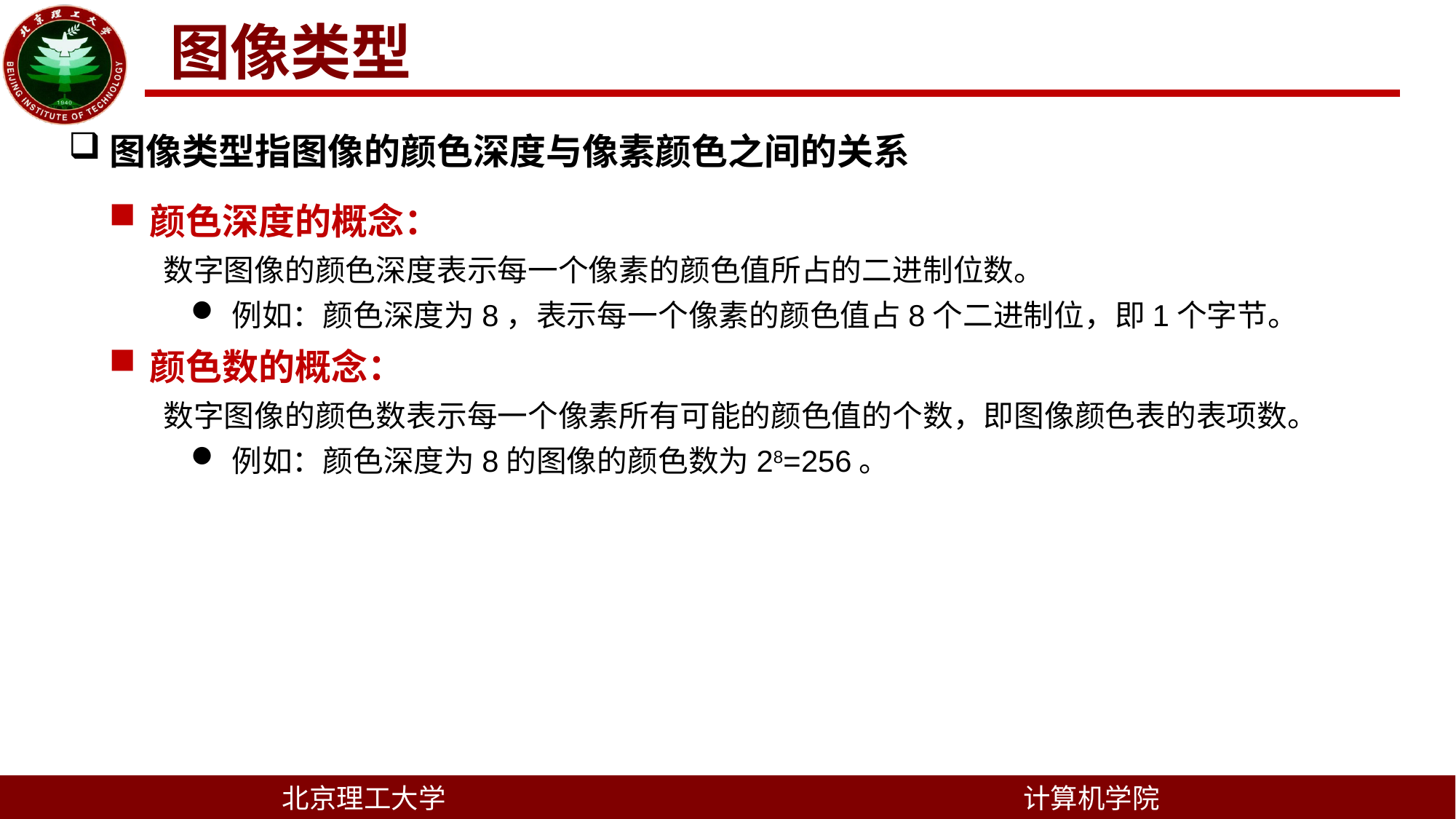

图像类型
图像类型指图像的颜色深度与像素颜色之间的关系

颜色深度的概念：
数字图像的颜色深度表示每一个像素的颜色值所占的二进制位数。
例如：颜色深度为8，表示每一个像素的颜色值占8个二进制位，即1个字节。
颜色数的概念：
数字图像的颜色数表示每一个像素所有可能的颜色值的个数，即图像颜色表的表项数。
例如：颜色深度为8的图像的颜色数为28=256。